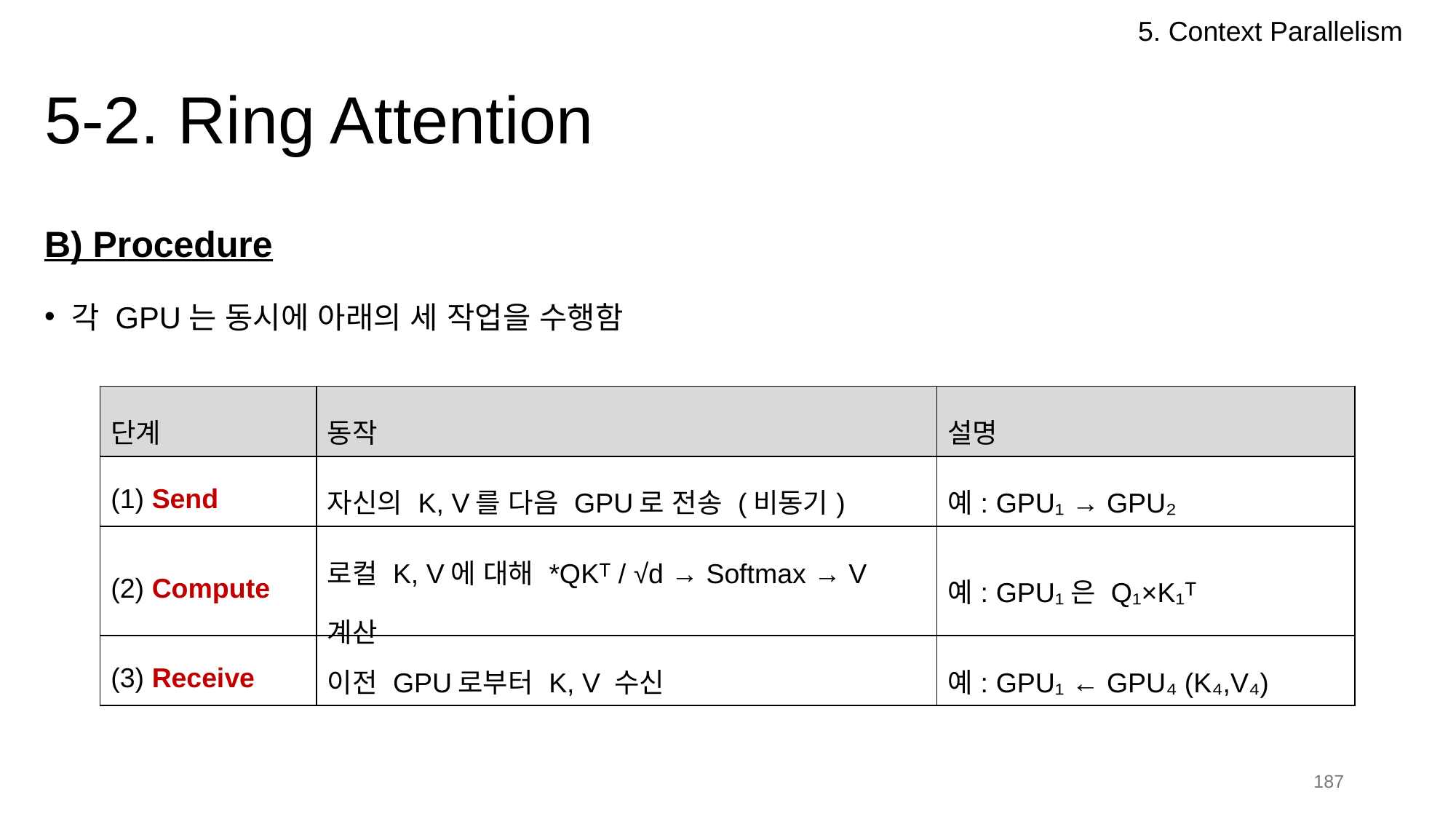

5. Context Parallelism
# 5-2. Ring Attention
B) Procedure
각 GPU는 동시에 아래의 세 작업을 수행함
| 단계 | 동작 | 설명 |
| --- | --- | --- |
| (1) Send | 자신의 K, V를 다음 GPU로 전송 (비동기) | 예: GPU₁ → GPU₂ |
| (2) Compute | 로컬 K, V에 대해 \*QKᵀ / √d → Softmax → V 계산 | 예: GPU₁은 Q₁×K₁ᵀ |
| (3) Receive | 이전 GPU로부터 K, V 수신 | 예: GPU₁ ← GPU₄ (K₄,V₄) |
187